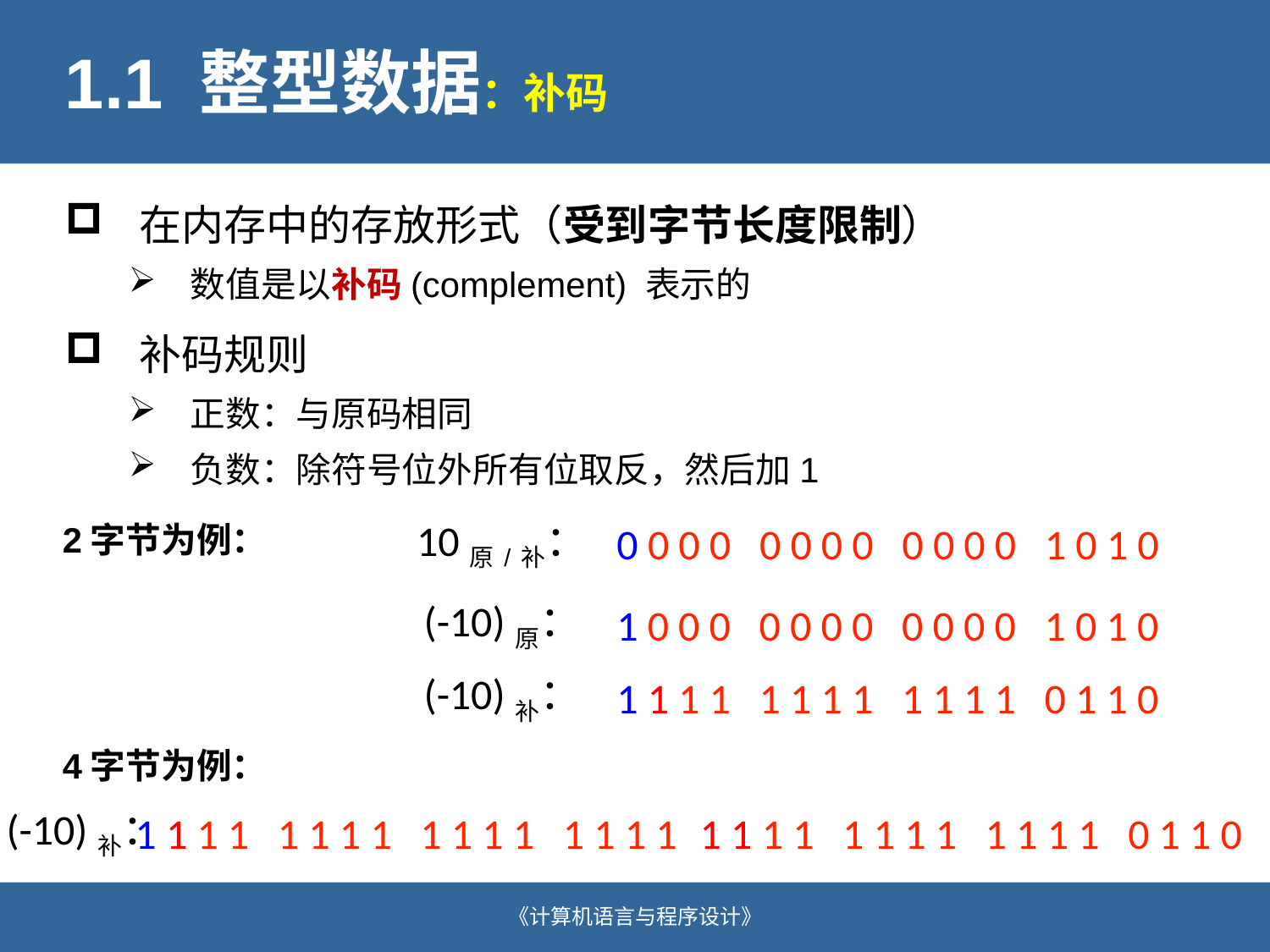

# 1.1 整型数据：补码
在内存中的存放形式（受到字节长度限制）
数值是以补码(complement) 表示的
补码规则
正数：与原码相同
负数：除符号位外所有位取反，然后加1

10原/补：
0 0 0 0   0 0 0 0   0 0 0 0   1 0 1 0
2字节为例：
(-10)原：
1 0 0 0   0 0 0 0   0 0 0 0   1 0 1 0
(-10)补：
1 1 1 1   1 1 1 1   1 1 1 1   0 1 1 0
4字节为例：
(-10)补：
1 1 1 1   1 1 1 1   1 1 1 1   1 1 1 1
1 1 1 1   1 1 1 1   1 1 1 1   0 1 1 0

《计算机语言与程序设计》
52